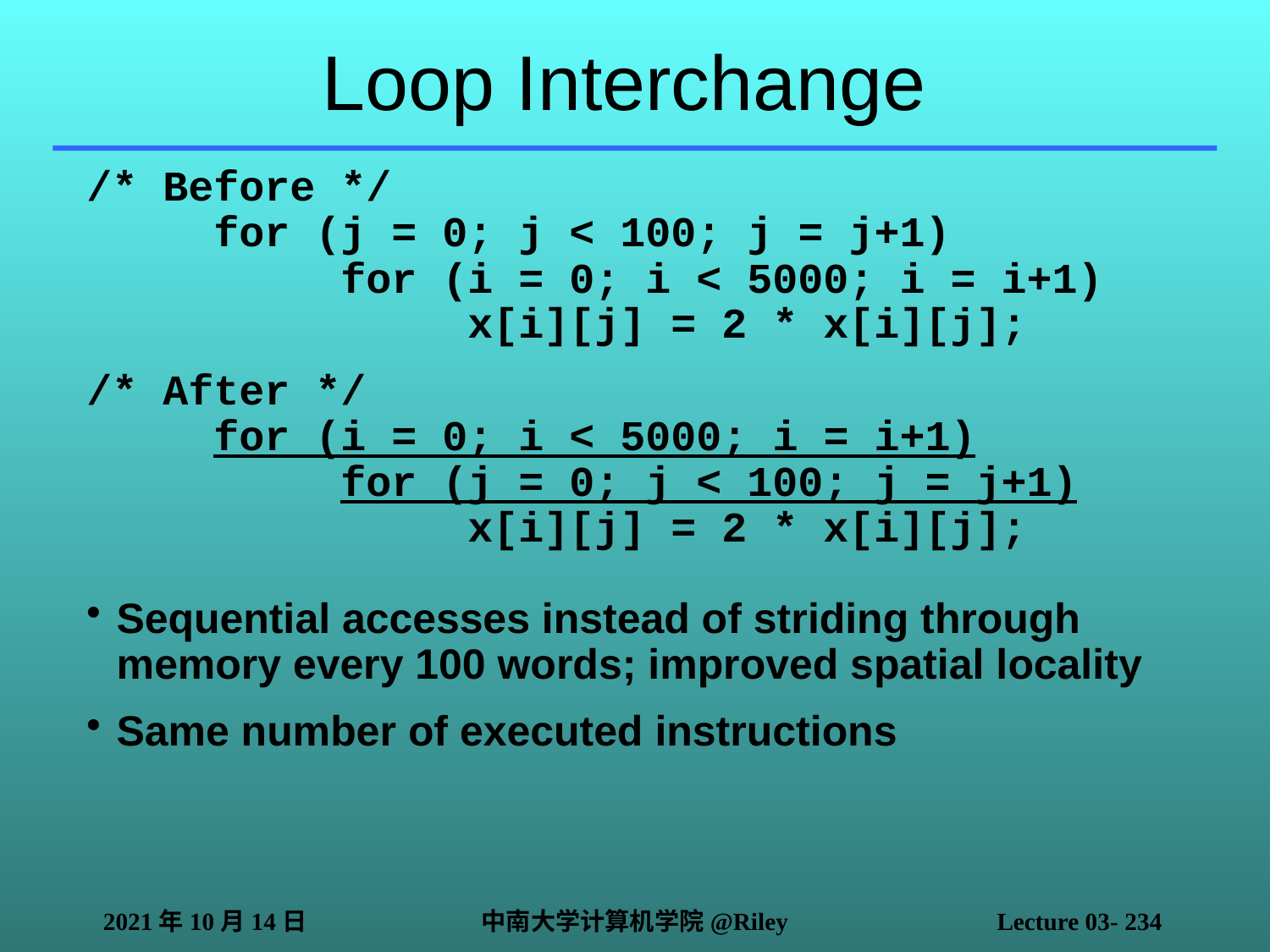

# Loop Interchange

/* Before */
	for (j = 0; j < 100; j = j+1)
		for (i = 0; i < 5000; i = i+1)
			x[i][j] = 2 * x[i][j];
/* After */
	for (i = 0; i < 5000; i = i+1)
		for (j = 0; j < 100; j = j+1)
			x[i][j] = 2 * x[i][j];
Sequential accesses instead of striding through memory every 100 words; improved spatial locality
Same number of executed instructions
2021年10月14日
中南大学计算机学院@Riley
Lecture 03- 234